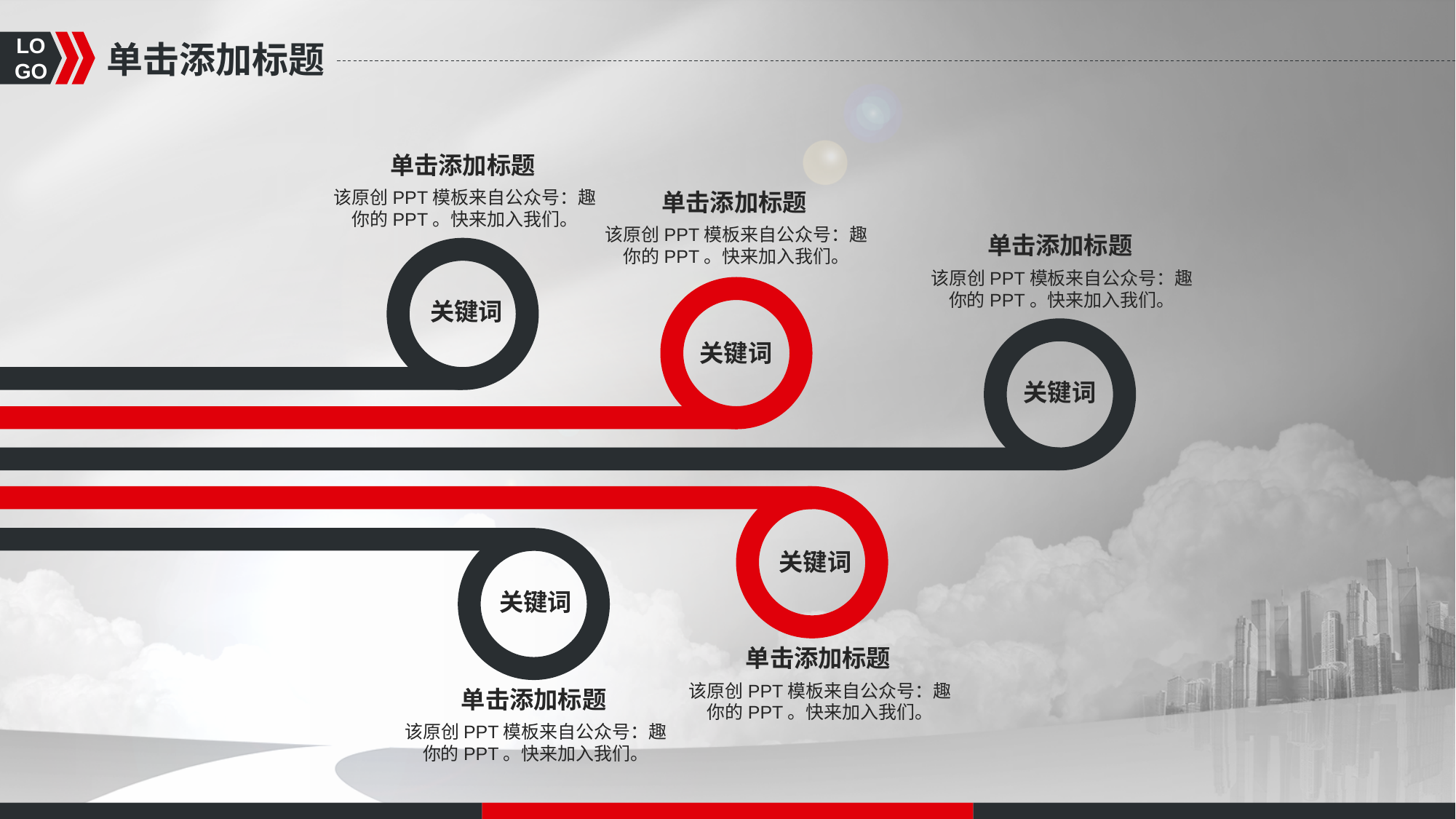

单击添加标题
单击添加标题
该原创PPT模板来自公众号：趣你的PPT。快来加入我们。
单击添加标题
该原创PPT模板来自公众号：趣你的PPT。快来加入我们。
单击添加标题

该原创PPT模板来自公众号：趣你的PPT。快来加入我们。

关键词

关键词

关键词

关键词
关键词
单击添加标题
该原创PPT模板来自公众号：趣你的PPT。快来加入我们。
单击添加标题
该原创PPT模板来自公众号：趣你的PPT。快来加入我们。